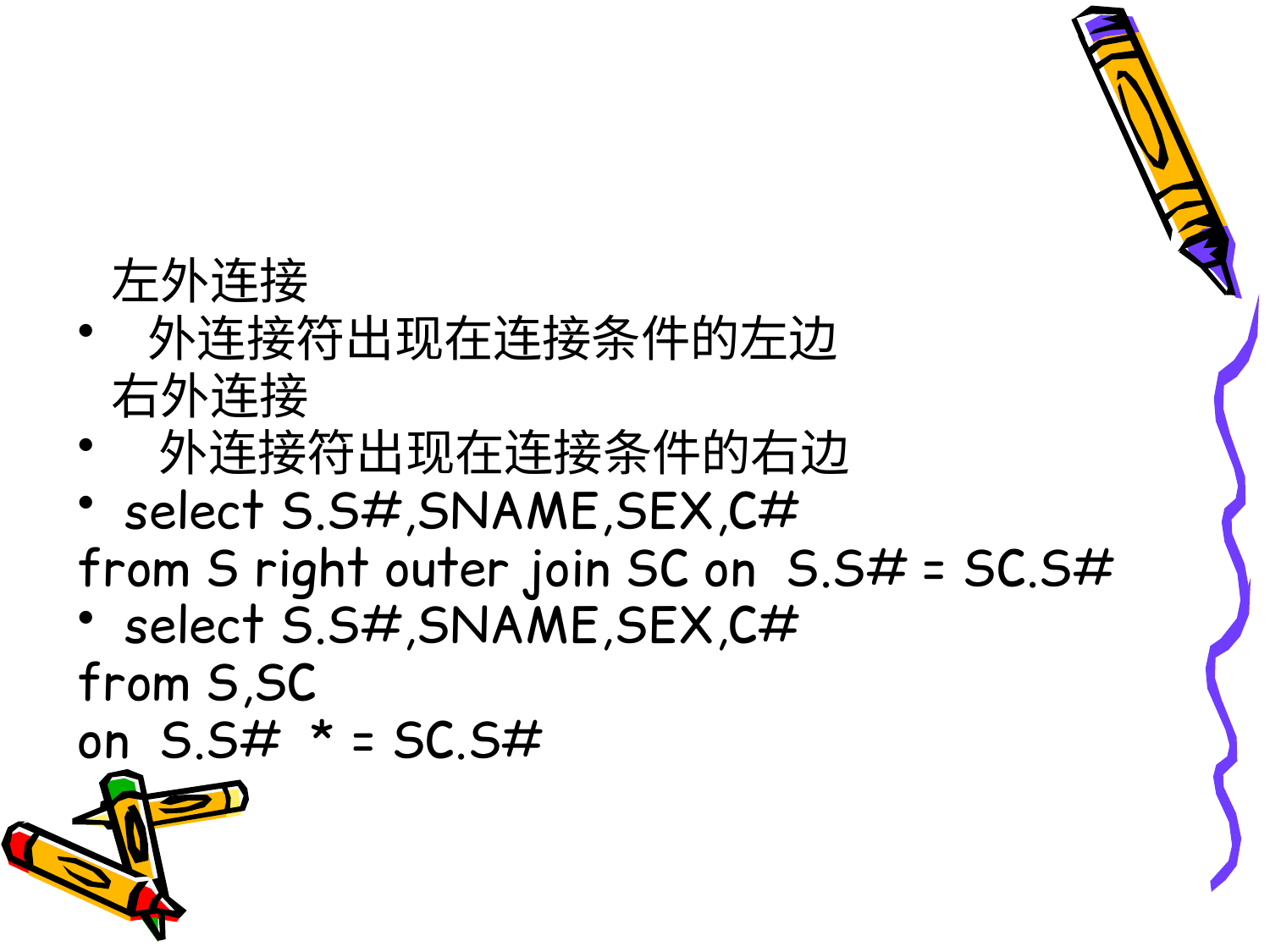

#

  左外连接
 外连接符出现在连接条件的左边
  右外连接
  外连接符出现在连接条件的右边
select S.S#,SNAME,SEX,C#
from S right outer join SC on  S.S# = SC.S#
select S.S#,SNAME,SEX,C#
from S,SC
on  S.S#  * = SC.S#